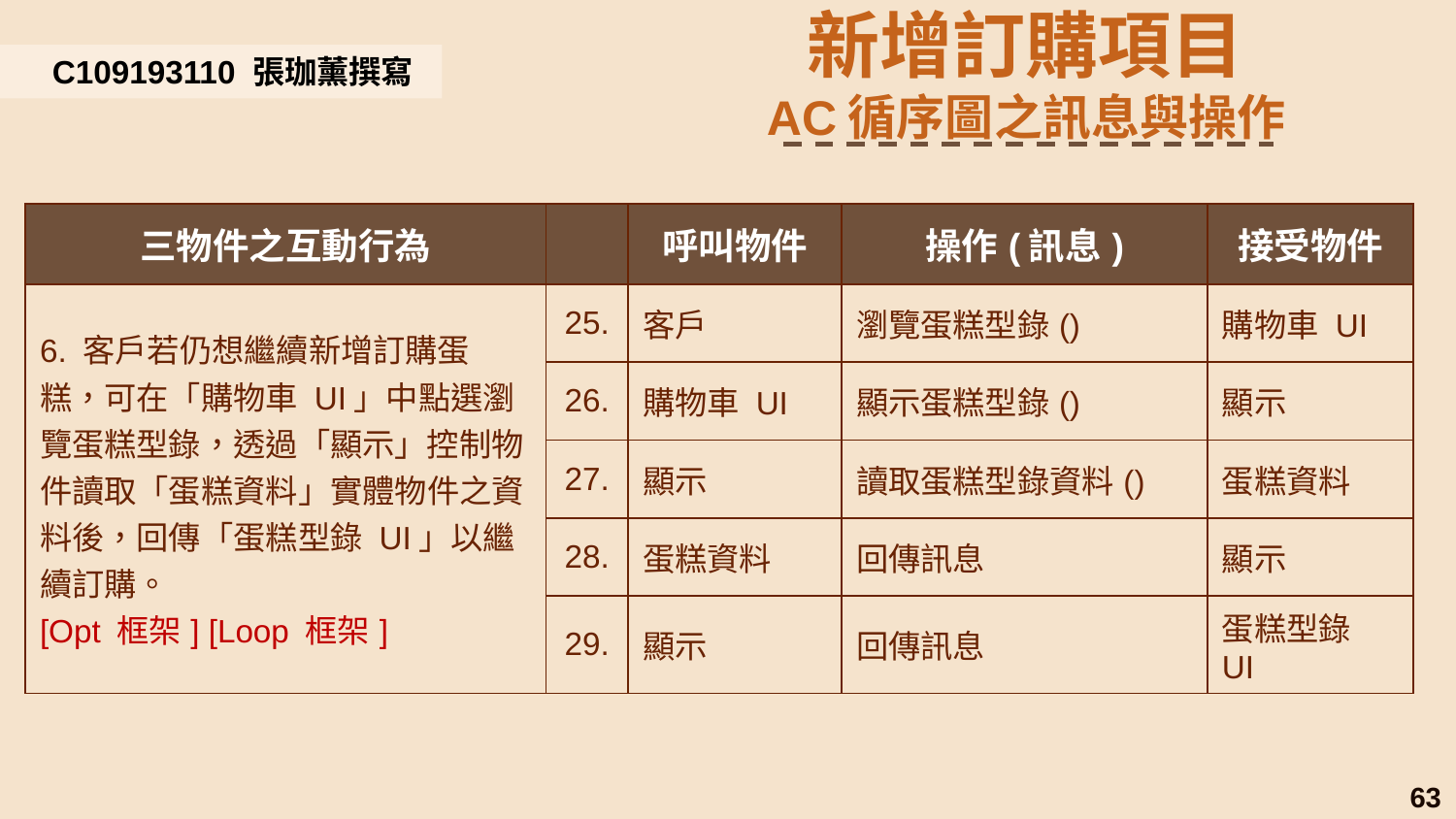

新增訂購項目
AC循序圖之訊息與操作

C109193110 張珈薰撰寫
| 三物件之互動行為 |  | 呼叫物件 | 操作(訊息) | 接受物件 |
| --- | --- | --- | --- | --- |
| 6. 客戶若仍想繼續新增訂購蛋糕，可在「購物車 UI」中點選瀏覽蛋糕型錄，透過「顯示」控制物件讀取「蛋糕資料」實體物件之資料後，回傳「蛋糕型錄 UI」以繼續訂購。 [Opt 框架] [Loop 框架] | 25. | 客戶 | 瀏覽蛋糕型錄() | 購物車 UI |
|  | 26. | 購物車 UI | 顯示蛋糕型錄() | 顯示 |
|  | 27. | 顯示 | 讀取蛋糕型錄資料() | 蛋糕資料 |
|  | 28. | 蛋糕資料 | 回傳訊息 | 顯示 |
|  | 29. | 顯示 | 回傳訊息 | 蛋糕型錄 UI |
63